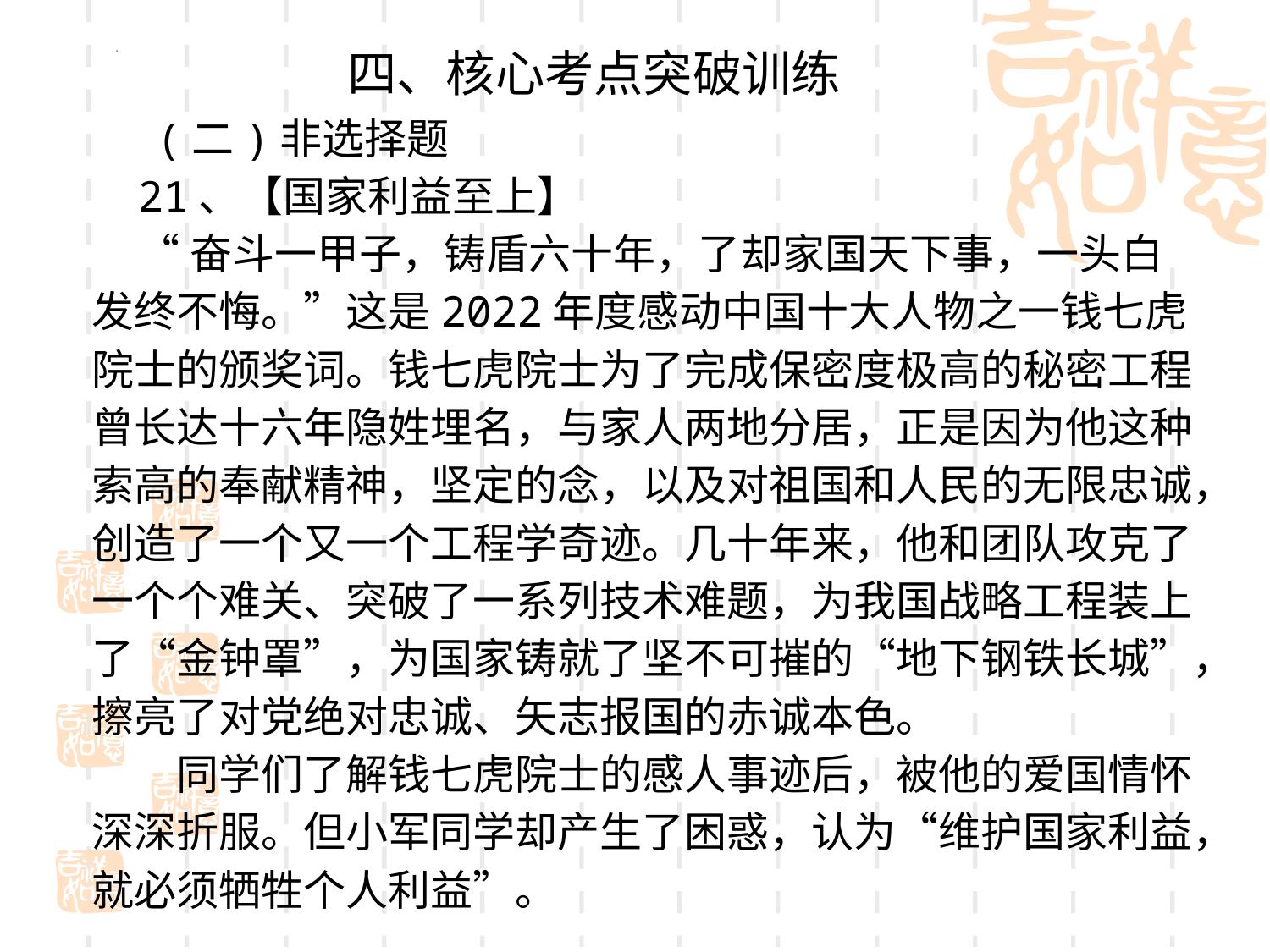

四、核心考点突破训练
 (二)非选择题
21、【国家利益至上】
“奋斗一甲子，铸盾六十年，了却家国天下事，一头白发终不悔。”这是2022年度感动中国十大人物之一钱七虎院士的颁奖词。钱七虎院士为了完成保密度极高的秘密工程曾长达十六年隐姓埋名，与家人两地分居，正是因为他这种索高的奉献精神，坚定的念，以及对祖国和人民的无限忠诚，创造了一个又一个工程学奇迹。几十年来，他和团队攻克了一个个难关、突破了一系列技术难题，为我国战略工程装上了“金钟罩”，为国家铸就了坚不可摧的“地下钢铁长城”，擦亮了对党绝对忠诚、矢志报国的赤诚本色。
   同学们了解钱七虎院士的感人事迹后，被他的爱国情怀深深折服。但小军同学却产生了困惑，认为“维护国家利益，就必须牺牲个人利益”。